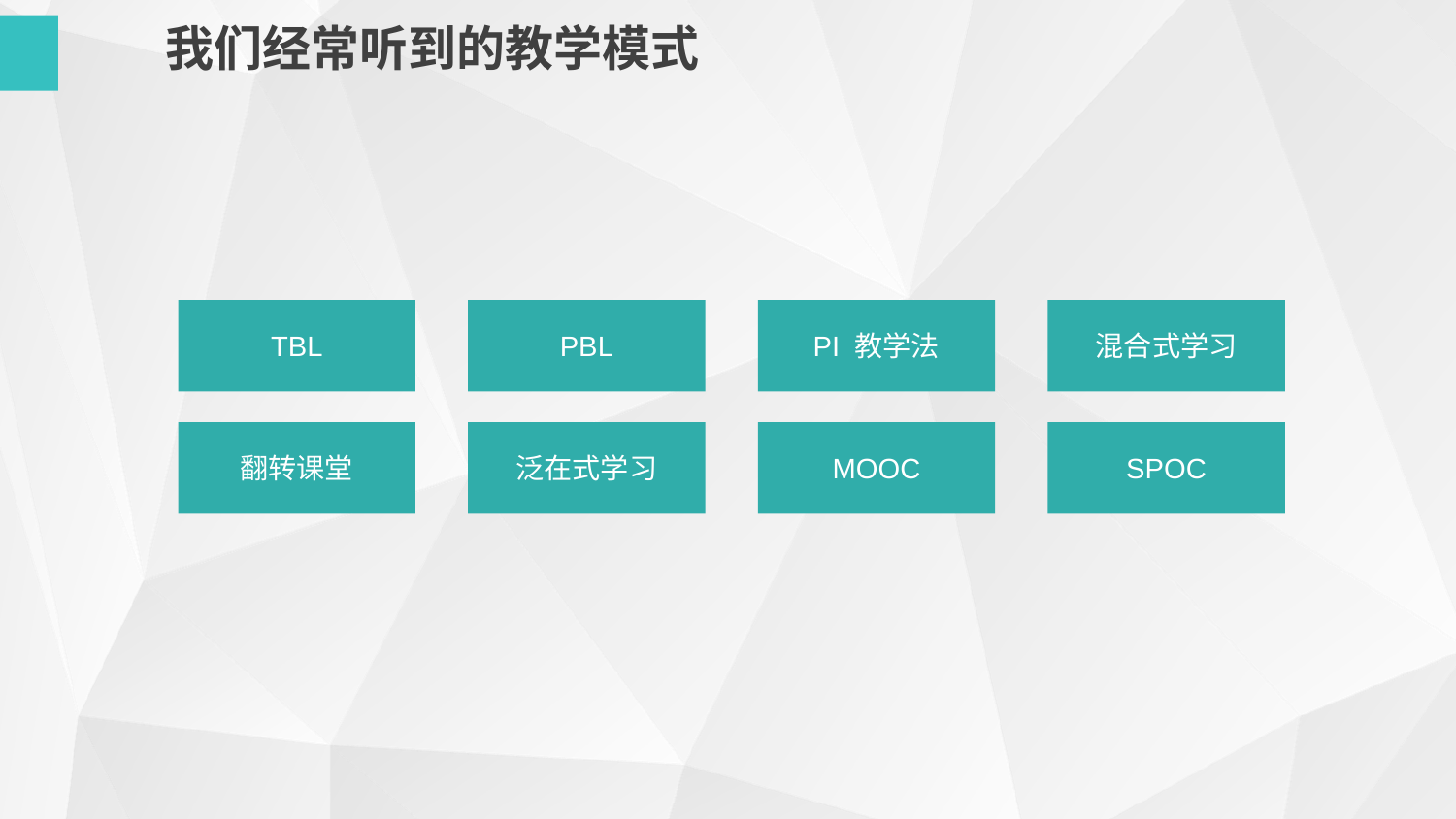

我们经常听到的教学模式
TBL
PBL
PI 教学法
混合式学习
泛在式学习
SPOC
翻转课堂
MOOC